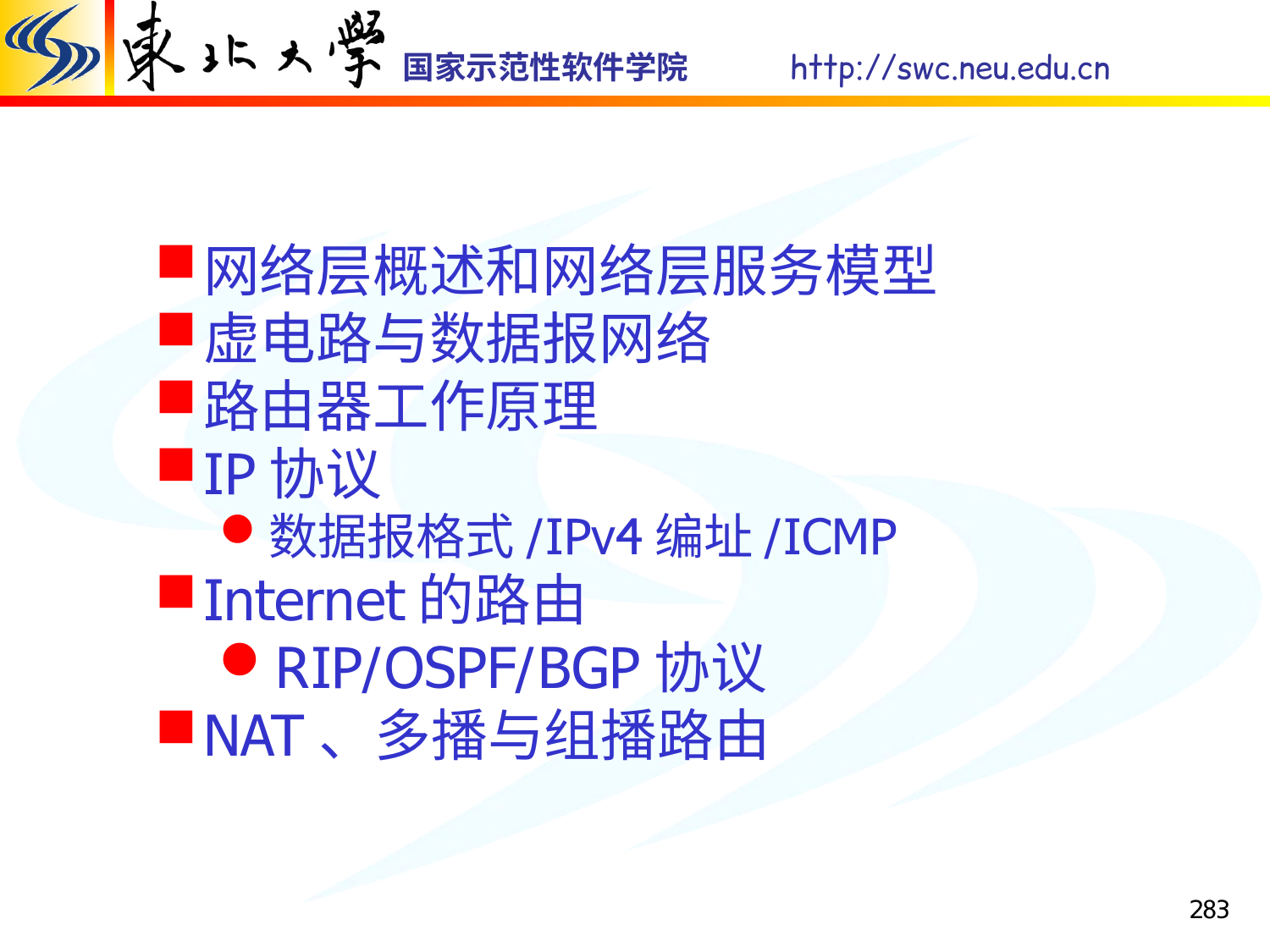

网络层概述和网络层服务模型
虚电路与数据报网络
路由器工作原理
IP协议
数据报格式/IPv4编址/ICMP
Internet的路由
RIP/OSPF/BGP协议
NAT、多播与组播路由
283